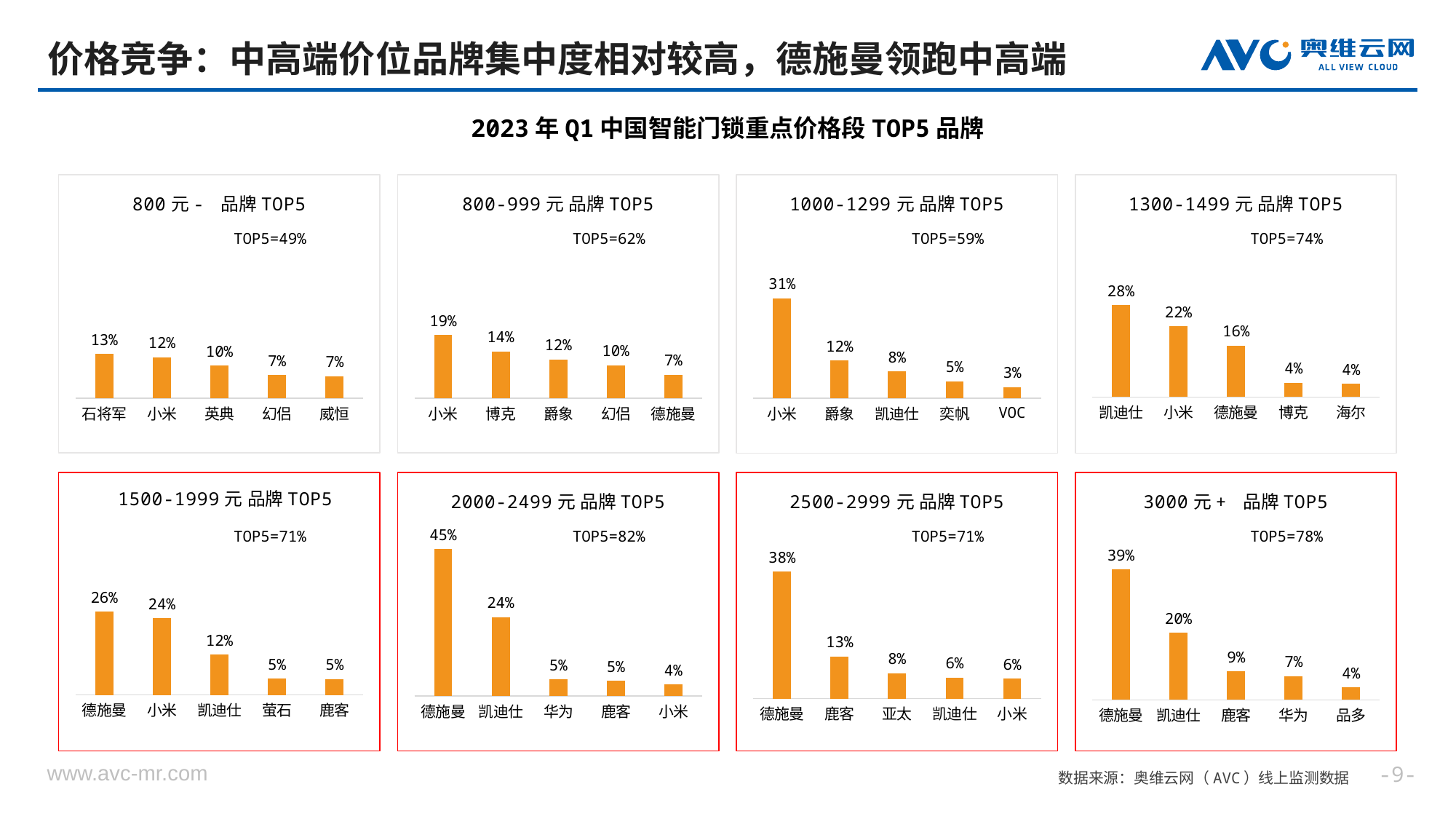

# 价格竞争：中高端价位品牌集中度相对较高，德施曼领跑中高端
2023年Q1中国智能门锁重点价格段TOP5品牌

### Chart: 800元- 品牌TOP5

| Category | 销量份额 |
|---|---|
| 石将军 | 0.134232688280852 |
| 小米 | 0.123674513162667 |
| 英典 | 0.09840072907491 |
| 幻侣 | 0.0703380505780479 |
| 威恒 | 0.0669517536507085 |

### Chart: 800-999元 品牌TOP5

| Category | 销量份额 |
|---|---|
| 小米 | 0.192379467140942 |
| 博克 | 0.142563015270854 |
| 爵象 | 0.117479564390787 |
| 幻侣 | 0.100167339822497 |
| 德施曼 | 0.0707645940476086 |

### Chart: 1000-1299元 品牌TOP5

| Category | 销量份额 |
|---|---|
| 小米 | 0.305005856291694 |
| 爵象 | 0.115058308295565 |
| 凯迪仕 | 0.0813464378469216 |
| 奕帆 | 0.0513214849518766 |
| VOC | 0.0339766766817742 |

### Chart: 1300-1499元 品牌TOP5

| Category | 销量份额 |
|---|---|
| 凯迪仕 | 0.281931390977444 |
| 小米 | 0.216799812030075 |
| 德施曼 | 0.158059210526316 |
| 博克 | 0.0435855263157895 |
| 海尔 | 0.0402960526315789 |

### Chart: 1500-1999元 品牌TOP5

| Category | 销量份额 |
|---|---|
| 德施曼 | 0.255317610654019 |
| 小米 | 0.235464233555533 |
| 凯迪仕 | 0.123414838700348 |
| 萤石 | 0.049814190898969 |
| 鹿客 | 0.048556183755802 |

### Chart: 2000-2499元 品牌TOP5

| Category | 销量份额 |
|---|---|
| 德施曼 | 0.447789827076284 |
| 凯迪仕 | 0.24086754949242 |
| 华为 | 0.0512376435480003 |
| 鹿客 | 0.0469745010791079 |
| 小米 | 0.0355705949748208 |

### Chart: 2500-2999元 品牌TOP5

| Category | 销量份额 |
|---|---|
| 德施曼 | 0.380744899241694 |
| 鹿客 | 0.126482047844484 |
| 亚太 | 0.0765009007499267 |
| 凯迪仕 | 0.0625916460681218 |
| 小米 | 0.0602874020696301 |

### Chart: 3000元+ 品牌TOP5

| Category | 销量份额 |
|---|---|
| 德施曼 | 0.389059304703476 |
| 凯迪仕 | 0.199824715162138 |
| 鹿客 | 0.0850131463628396 |
| 华为 | 0.0709903593339176 |
| 品多 | 0.0368098159509202 |
-9-
数据来源：奥维云网（AVC）线上监测数据